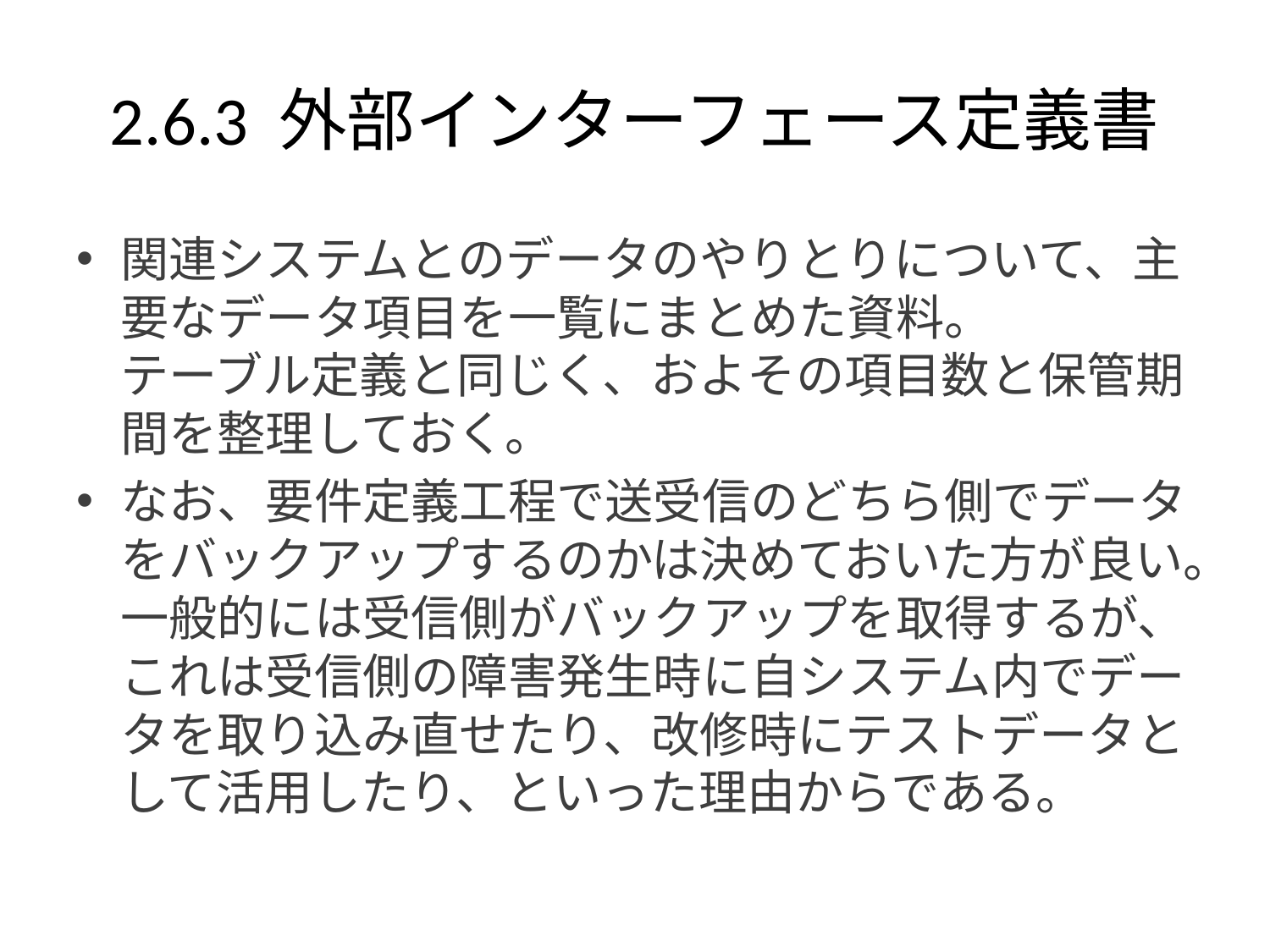

# 2.6.3 外部インターフェース定義書
関連システムとのデータのやりとりについて、主要なデータ項目を一覧にまとめた資料。
テーブル定義と同じく、およその項目数と保管期間を整理しておく。
なお、要件定義工程で送受信のどちら側でデータをバックアップするのかは決めておいた方が良い。一般的には受信側がバックアップを取得するが、これは受信側の障害発生時に自システム内でデータを取り込み直せたり、改修時にテストデータとして活用したり、といった理由からである。